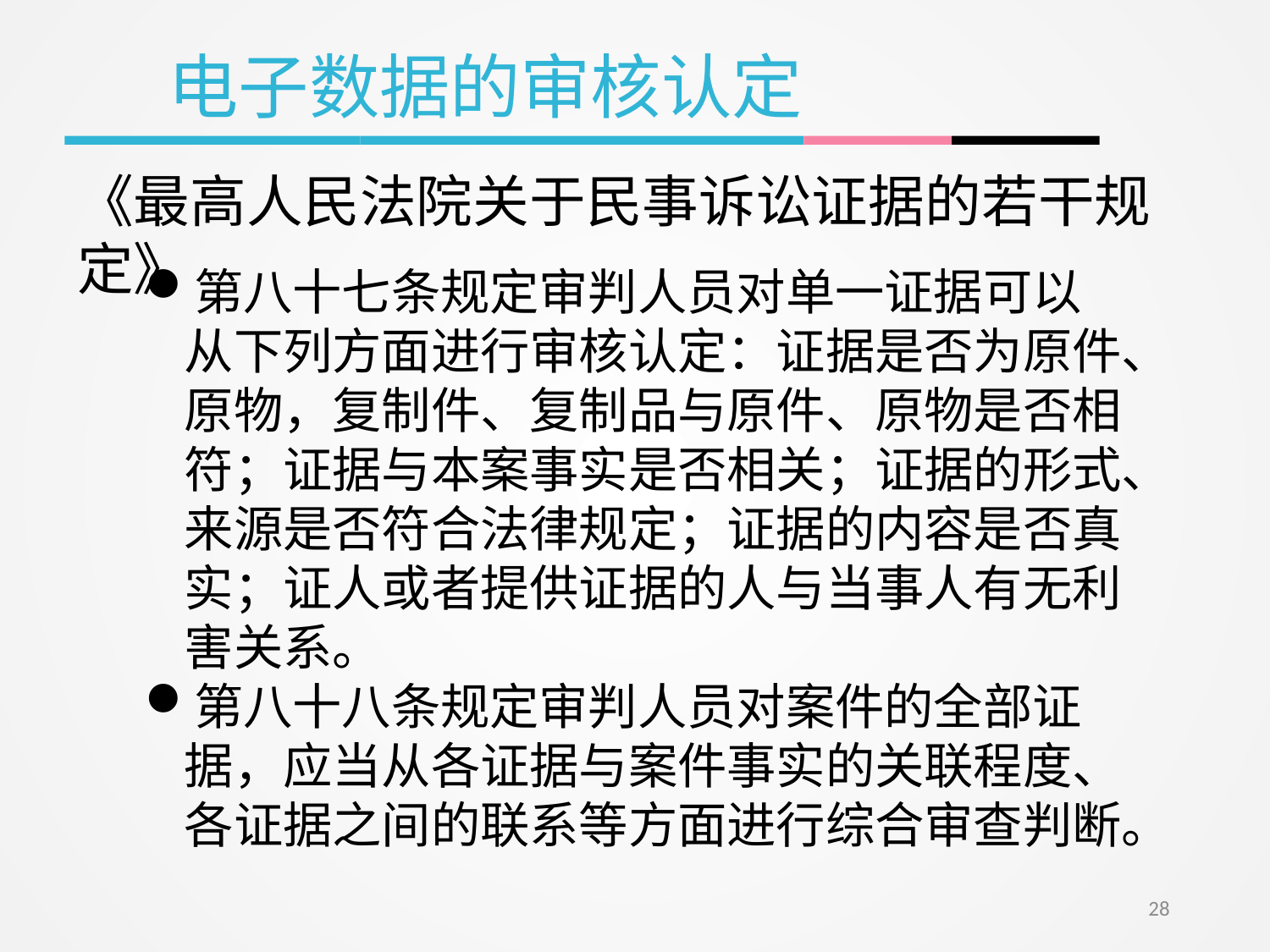

电子数据的审核认定

《最高人民法院关于民事诉讼证据的若干规定》
第八十七条规定审判人员对单一证据可以从下列方面进行审核认定：证据是否为原件、原物，复制件、复制品与原件、原物是否相符；证据与本案事实是否相关；证据的形式、来源是否符合法律规定；证据的内容是否真实；证人或者提供证据的人与当事人有无利害关系。
第八十八条规定审判人员对案件的全部证据，应当从各证据与案件事实的关联程度、各证据之间的联系等方面进行综合审查判断。
28